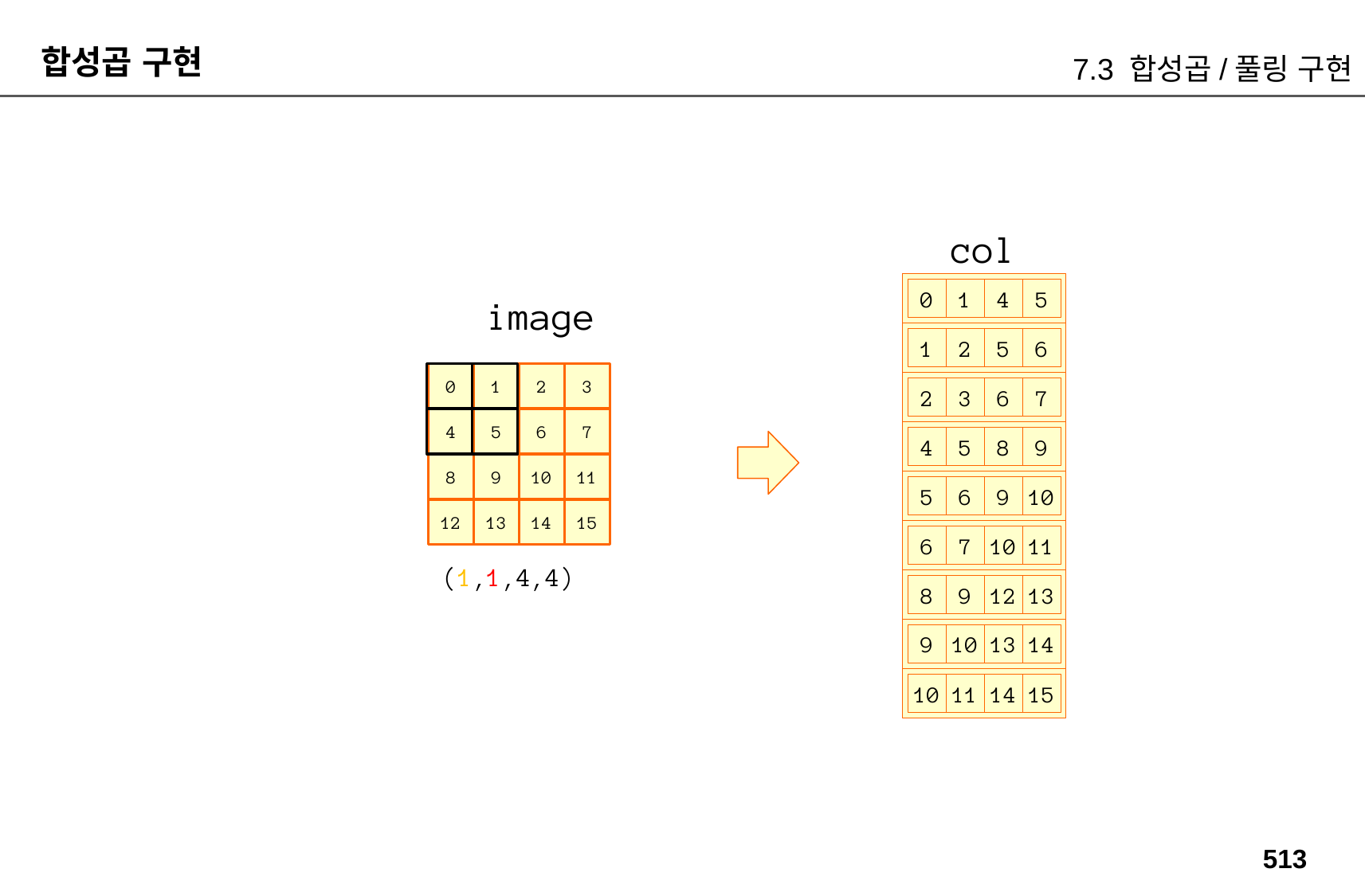

합성곱 구현
7.3 합성곱/풀링 구현
col

0
1
4
5
image

1
2
5
6

0
1
2
3

2
3
6
7
4
5
6
7

4
5
8
9

8
9
10
11

5
6
9
10
12
13
14
15

6
7
10
11
(1,1,4,4)

8
9
12
13

9
10
13
14

10
11
14
15